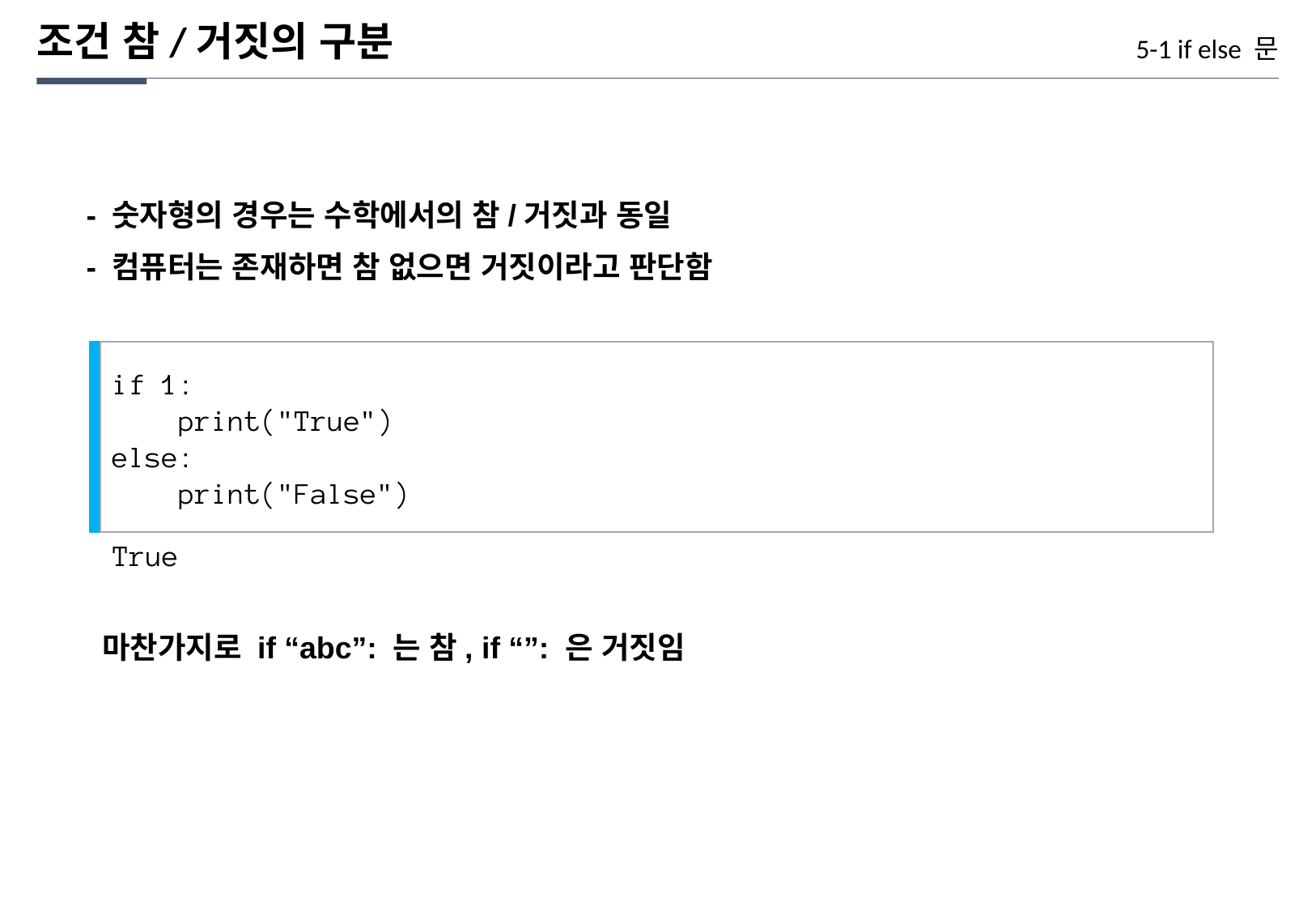

조건 참/거짓의 구분
5-1 if else 문
- 숫자형의 경우는 수학에서의 참/거짓과 동일
- 컴퓨터는 존재하면 참 없으면 거짓이라고 판단함

if 1:
    print("True")
else:
    print("False")
True
마찬가지로 if “abc”: 는 참, if “”: 은 거짓임